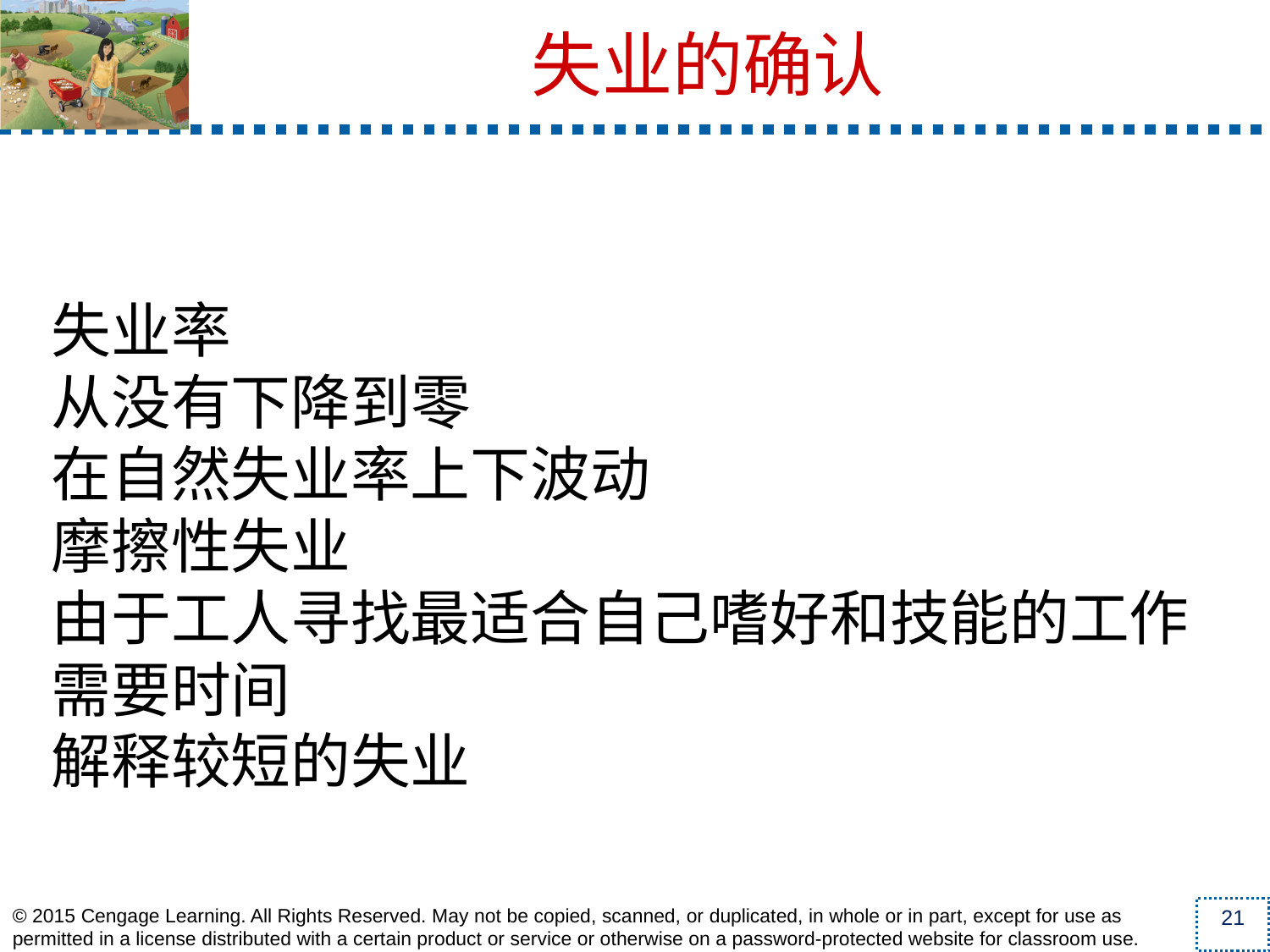

失业率
从没有下降到零
在自然失业率上下波动
摩擦性失业
由于工人寻找最适合自己嗜好和技能的工作需要时间
解释较短的失业

失业的确认
21
© 2015 Cengage Learning. All Rights Reserved. May not be copied, scanned, or duplicated, in whole or in part, except for use as permitted in a license distributed with a certain product or service or otherwise on a password-protected website for classroom use.